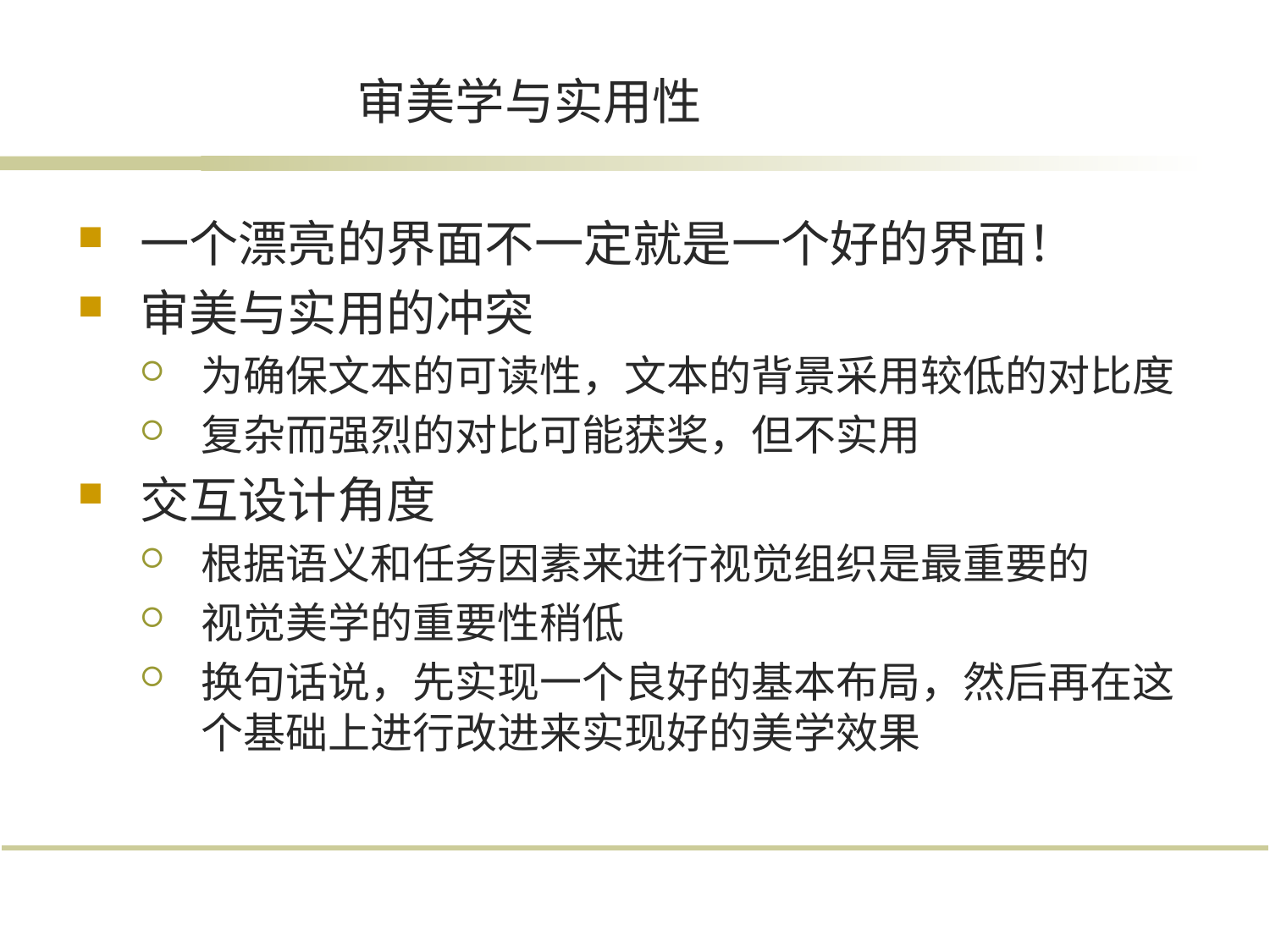

# 审美学与实用性
一个漂亮的界面不一定就是一个好的界面！
审美与实用的冲突
为确保文本的可读性，文本的背景采用较低的对比度
复杂而强烈的对比可能获奖，但不实用
交互设计角度
根据语义和任务因素来进行视觉组织是最重要的
视觉美学的重要性稍低
换句话说，先实现一个良好的基本布局，然后再在这个基础上进行改进来实现好的美学效果